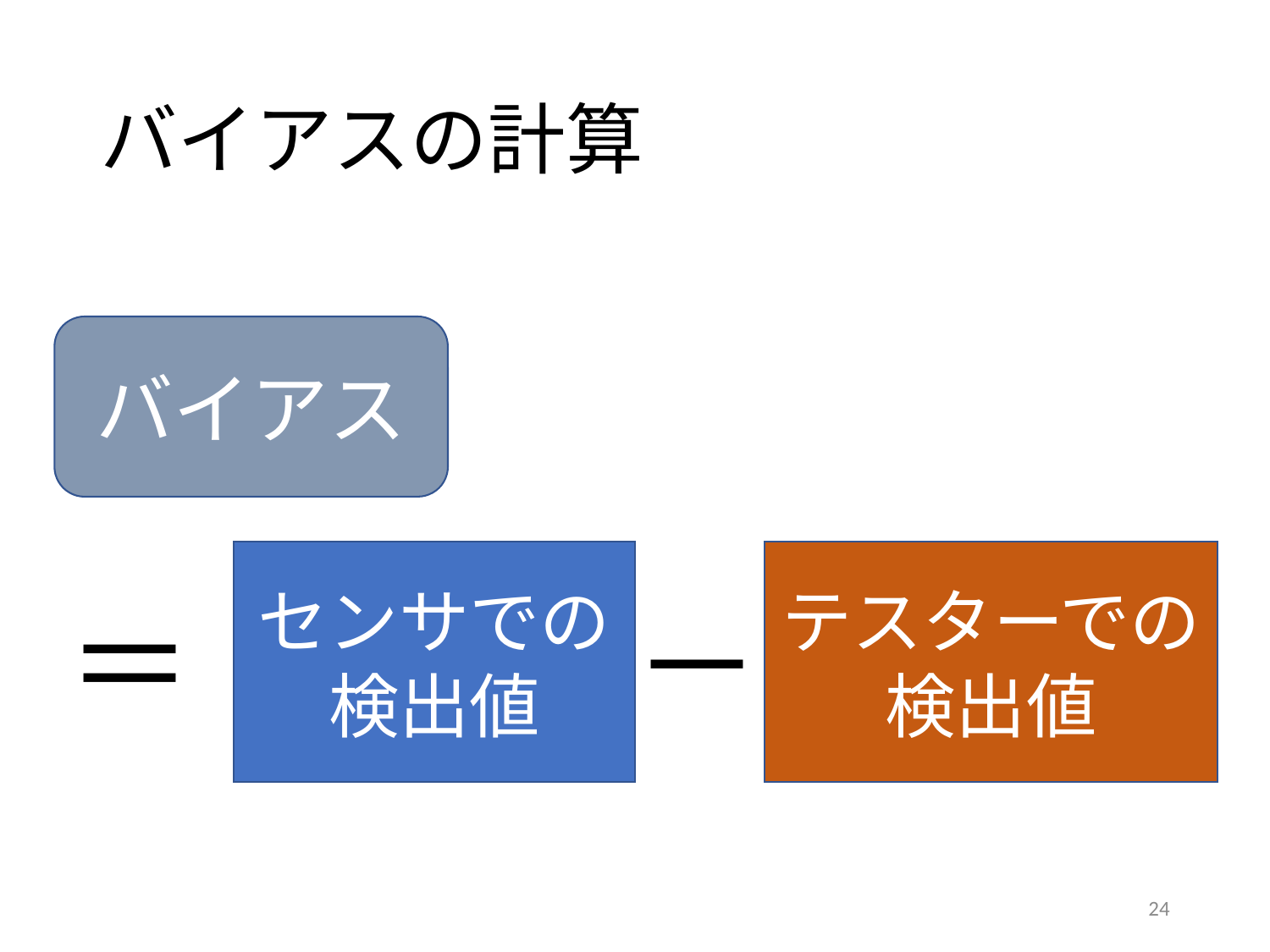

# バイアスの計算
バイアス
センサでの
検出値
テスターでの
検出値
＝
－
24